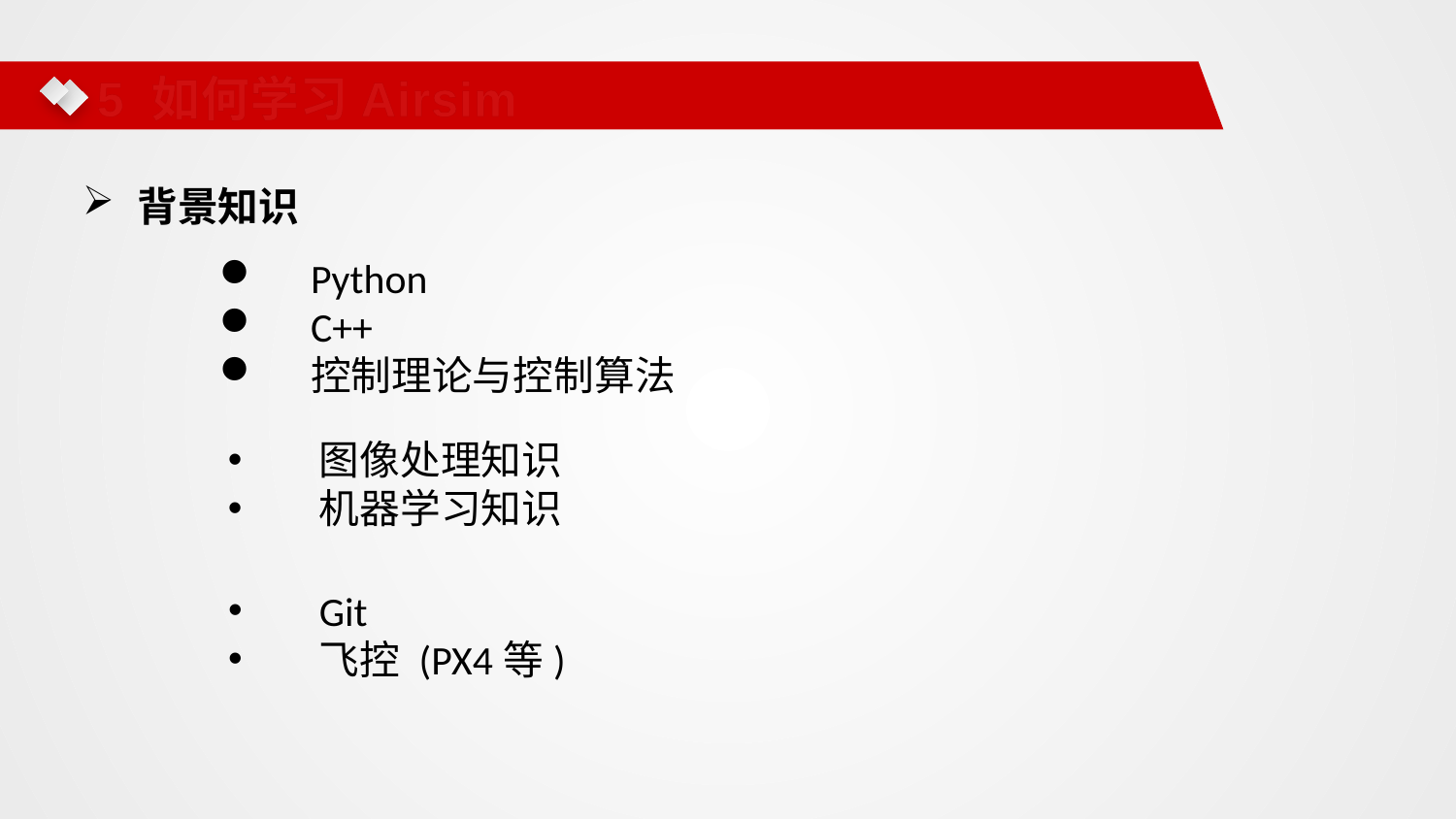

5 如何学习Airsim
背景知识
Python
C++
控制理论与控制算法

图像处理知识
机器学习知识
Git
飞控 (PX4等)